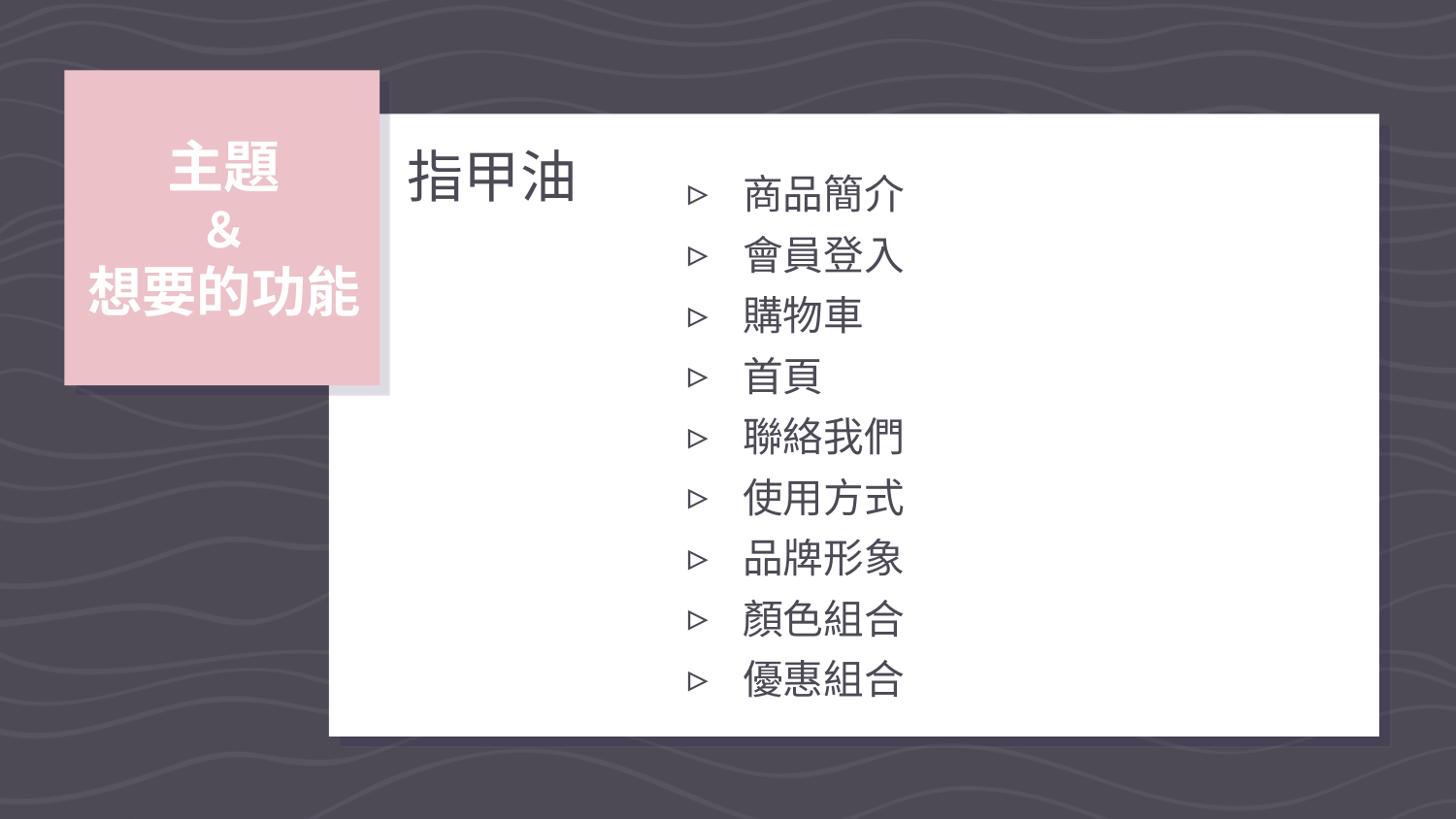

# 主題 ＆ 想要的功能
指甲油
商品簡介
會員登入
購物車
首頁
聯絡我們
使用方式
品牌形象
顏色組合
優惠組合